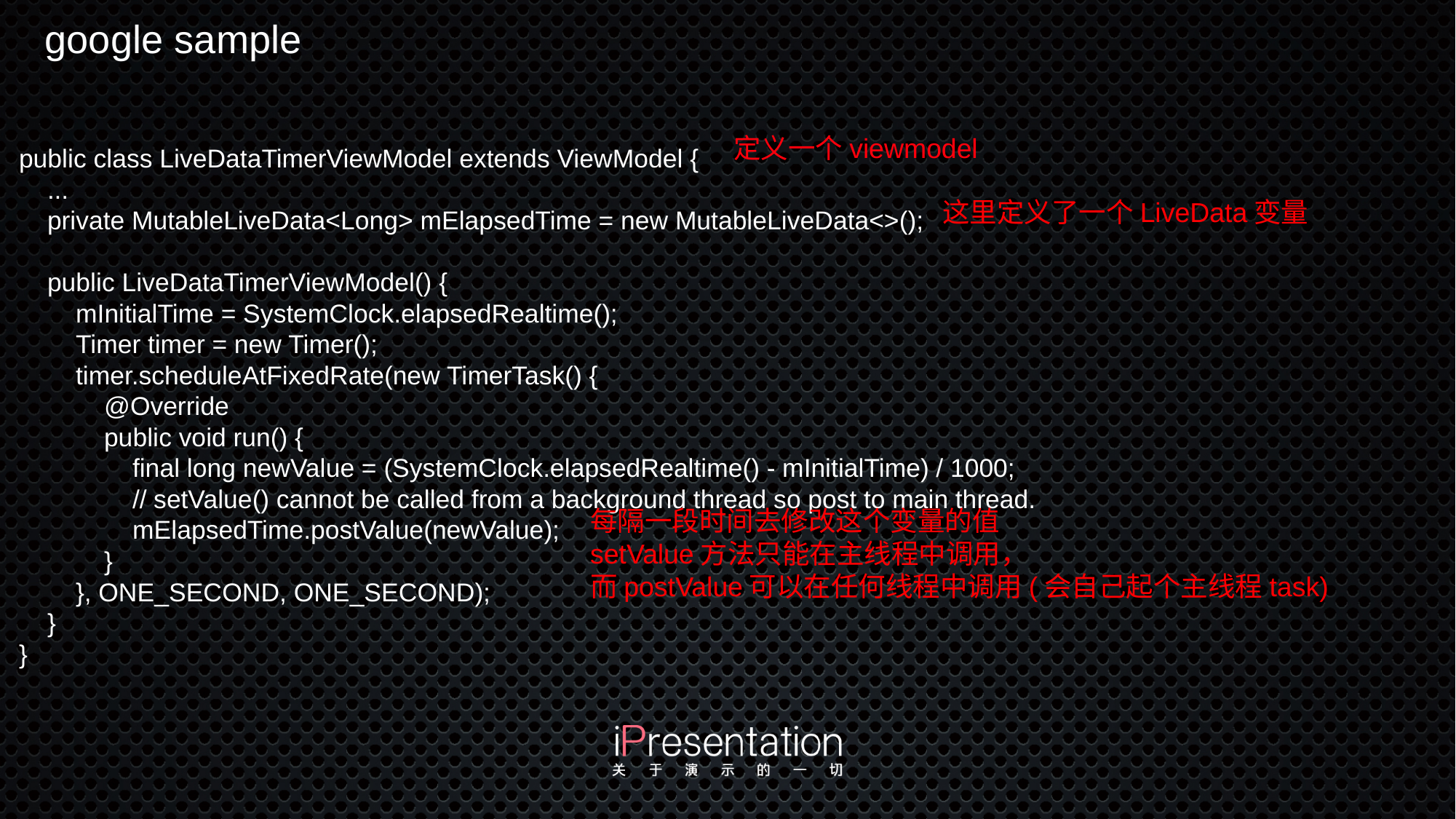

google sample
定义一个viewmodel
public class LiveDataTimerViewModel extends ViewModel {
    ...
    private MutableLiveData<Long> mElapsedTime = new MutableLiveData<>();

    public LiveDataTimerViewModel() {
        mInitialTime = SystemClock.elapsedRealtime();
        Timer timer = new Timer();
        timer.scheduleAtFixedRate(new TimerTask() {
            @Override
            public void run() {
                final long newValue = (SystemClock.elapsedRealtime() - mInitialTime) / 1000;
                // setValue() cannot be called from a background thread so post to main thread.
                mElapsedTime.postValue(newValue);
            }
        }, ONE_SECOND, ONE_SECOND);
    }
}
这里定义了一个LiveData变量
每隔一段时间去修改这个变量的值
setValue方法只能在主线程中调用，
而postValue可以在任何线程中调用(会自己起个主线程task)